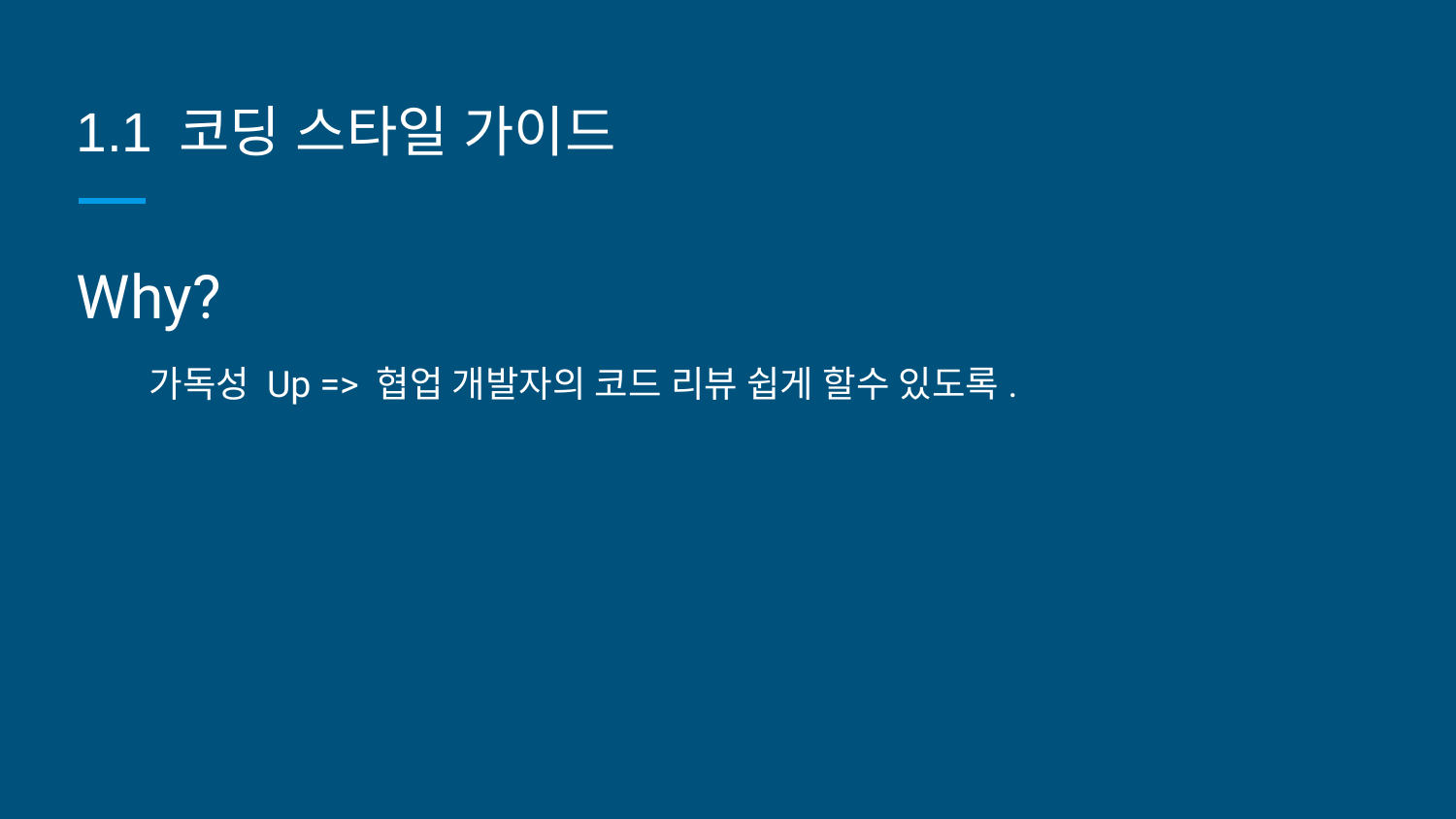

# 1.1 코딩 스타일 가이드
Why?
가독성 Up => 협업 개발자의 코드 리뷰 쉽게 할수 있도록.